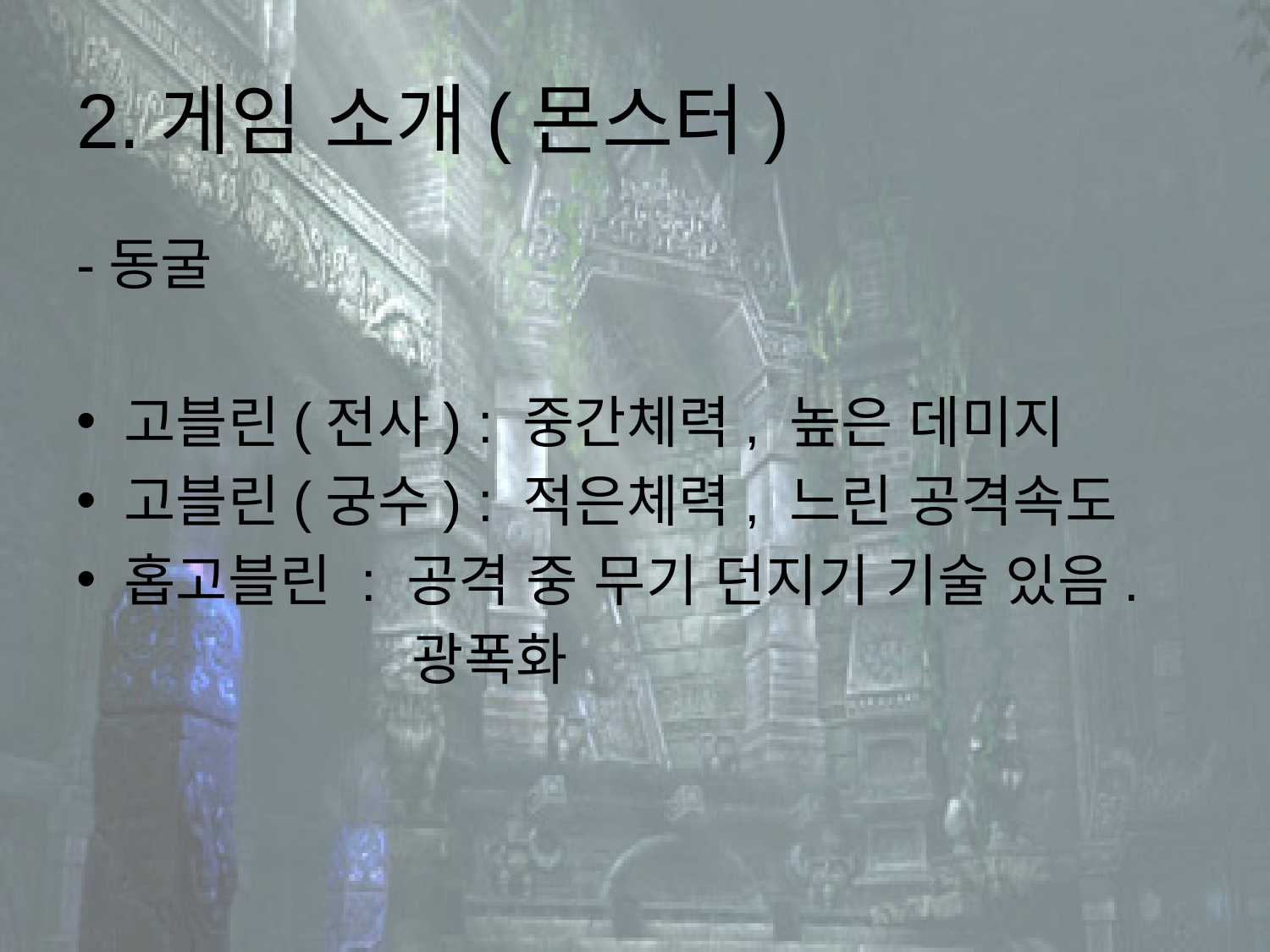

# 2.게임 소개(몬스터)
-동굴

고블린(전사) : 중간체력, 높은 데미지
고블린(궁수) : 적은체력, 느린 공격속도
홉고블린 : 공격 중 무기 던지기 기술 있음.
 광폭화